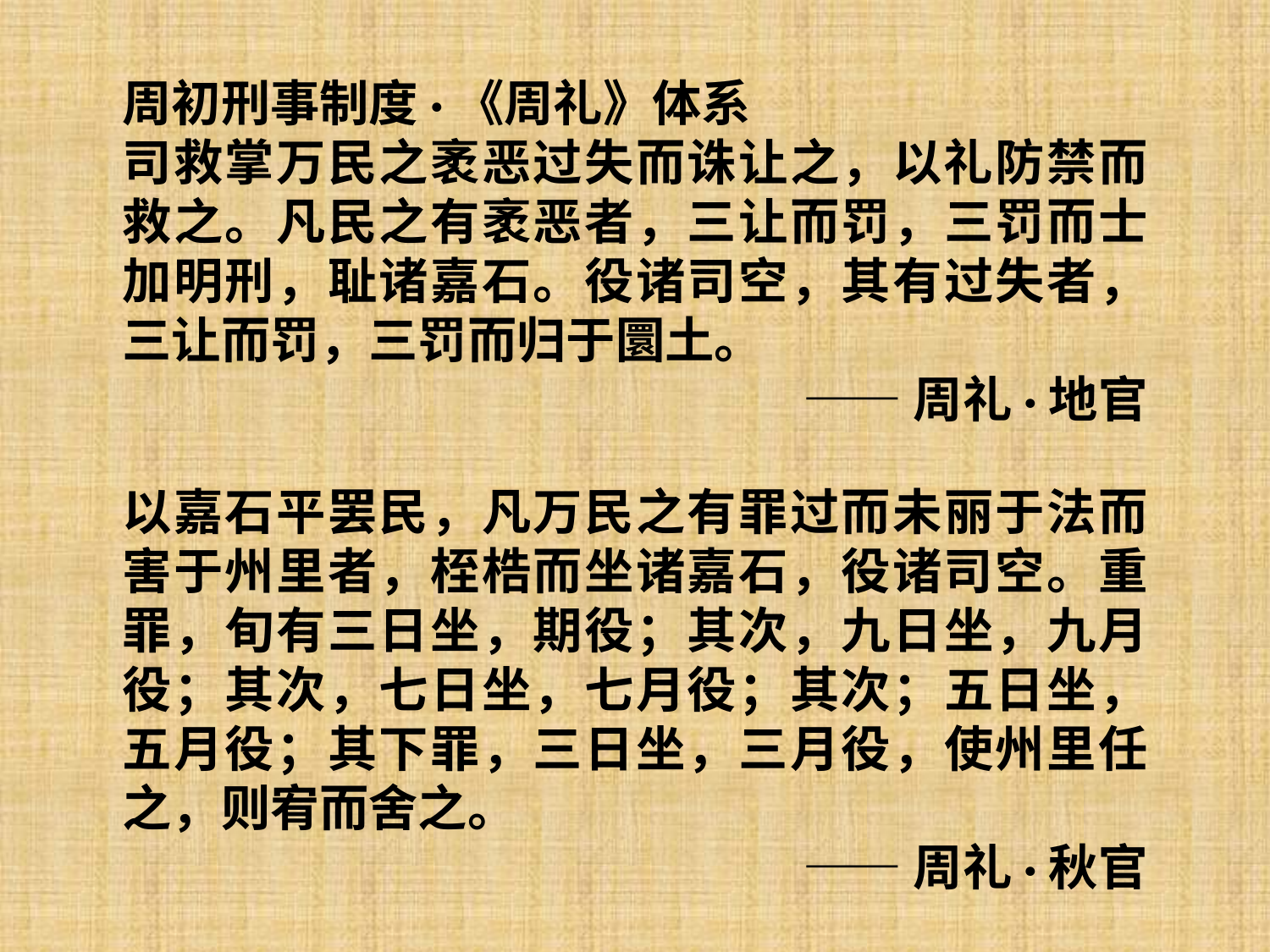

周初刑事制度·《周礼》体系
司救掌万民之袤恶过失而诛让之，以礼防禁而救之。凡民之有袤恶者，三让而罚，三罚而士加明刑，耻诸嘉石。役诸司空，其有过失者，三让而罚，三罚而归于圜土。
——周礼·地官
以嘉石平罢民，凡万民之有罪过而未丽于法而害于州里者，桎梏而坐诸嘉石，役诸司空。重罪，旬有三日坐，期役；其次，九日坐，九月役；其次，七日坐，七月役；其次；五日坐，五月役；其下罪，三日坐，三月役，使州里任之，则宥而舍之。
——周礼·秋官